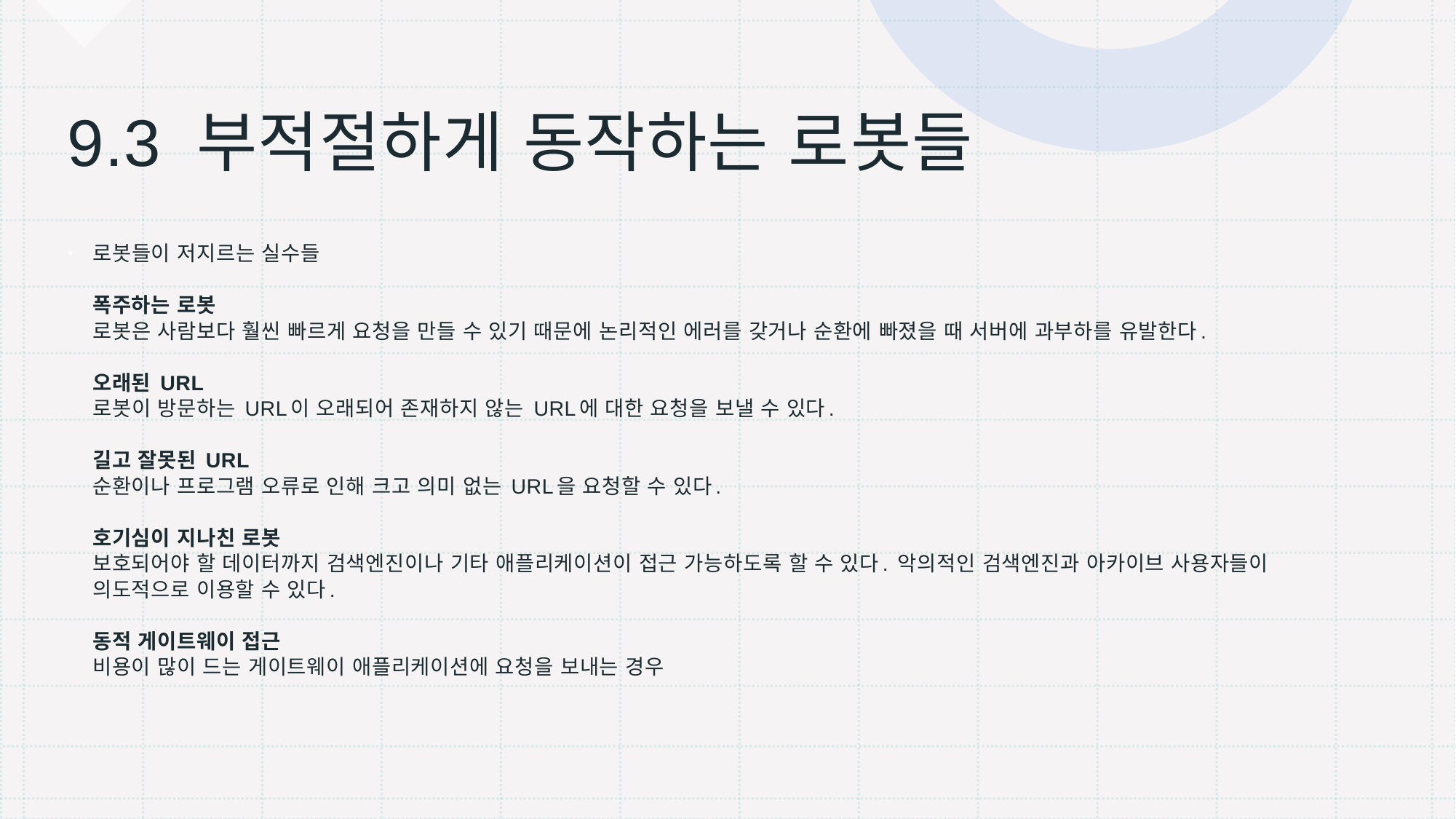

# 9.3 부적절하게 동작하는 로봇들
로봇들이 저지르는 실수들
폭주하는 로봇
로봇은 사람보다 훨씬 빠르게 요청을 만들 수 있기 때문에 논리적인 에러를 갖거나 순환에 빠졌을 때 서버에 과부하를 유발한다.
오래된 URL
로봇이 방문하는 URL이 오래되어 존재하지 않는 URL에 대한 요청을 보낼 수 있다.
길고 잘못된 URL
순환이나 프로그램 오류로 인해 크고 의미 없는 URL을 요청할 수 있다.
호기심이 지나친 로봇
보호되어야 할 데이터까지 검색엔진이나 기타 애플리케이션이 접근 가능하도록 할 수 있다. 악의적인 검색엔진과 아카이브 사용자들이 의도적으로 이용할 수 있다.
동적 게이트웨이 접근
비용이 많이 드는 게이트웨이 애플리케이션에 요청을 보내는 경우